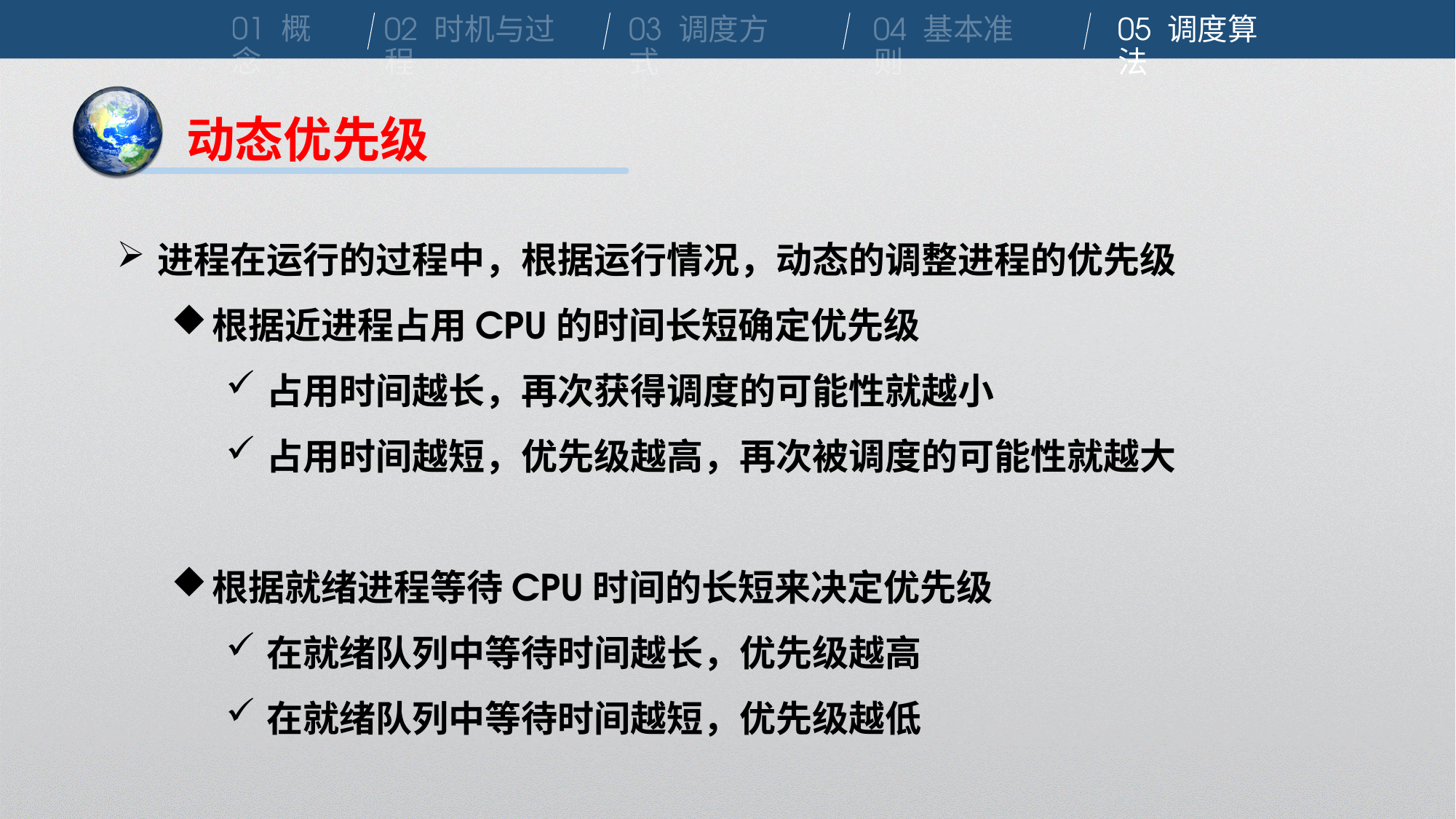

01 概念
02 时机与过程
03 调度方式
04 基本准则
05 调度算法
动态优先级
进程在运行的过程中，根据运行情况，动态的调整进程的优先级
根据近进程占用CPU的时间长短确定优先级
占用时间越长，再次获得调度的可能性就越小
占用时间越短，优先级越高，再次被调度的可能性就越大

根据就绪进程等待CPU时间的长短来决定优先级
在就绪队列中等待时间越长，优先级越高
在就绪队列中等待时间越短，优先级越低